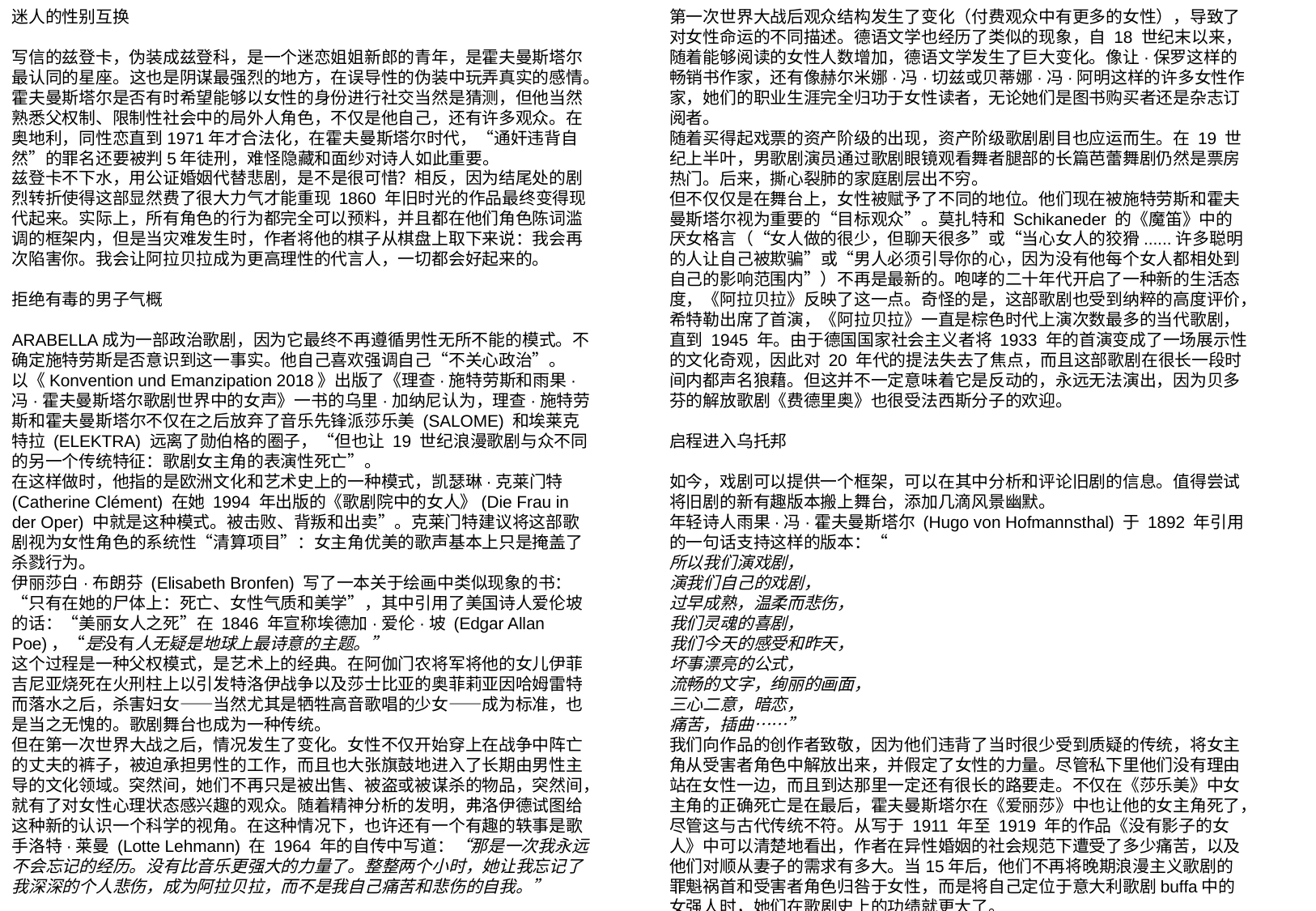

迷人的性别互换

写信的兹登卡，伪装成兹登科，是一个迷恋姐姐新郎的青年，是霍夫曼斯塔尔最认同的星座。这也是阴谋最强烈的地方，在误导性的伪装中玩弄真实的感情。霍夫曼斯塔尔是否有时希望能够以女性的身份进行社交当然是猜测，但他当然熟悉父权制、限制性社会中的局外人角色，不仅是他自己，还有许多观众。在奥地利，同性恋直到1971年才合法化，在霍夫曼斯塔尔时代，“通奸违背自然”的罪名还要被判5年徒刑，难怪隐藏和面纱对诗人如此重要。
兹登卡不下水，用公证婚姻代替悲剧，是不是很可惜？相反，因为结尾处的剧烈转折使得这部显然费了很大力气才能重现 1860 年旧时光的作品最终变得现代起来。实际上，所有角色的行为都完全可以预料，并且都在他们角色陈词滥调的框架内，但是当灾难发生时，作者将他的棋子从棋盘上取下来说：我会再次陷害你。我会让阿拉贝拉成为更高理性的代言人，一切都会好起来的。

拒绝有毒的男子气概

ARABELLA成为一部政治歌剧，因为它最终不再遵循男性无所不能的模式。不确定施特劳斯是否意识到这一事实。他自己喜欢强调自己“不关心政治”。
以《Konvention und Emanzipation 2018》出版了《理查·施特劳斯和雨果·冯·霍夫曼斯塔尔歌剧世界中的女声》一书的乌里·加纳尼认为，理查·施特劳斯和霍夫曼斯塔尔不仅在之后放弃了音乐先锋派莎乐美 (SALOME) 和埃莱克特拉 (ELEKTRA) 远离了勋伯格的圈子，“但也让 19 世纪浪漫歌剧与众不同的另一个传统特征：歌剧女主角的表演性死亡”。
在这样做时，他指的是欧洲文化和艺术史上的一种模式，凯瑟琳·克莱门特 (Catherine Clément) 在她 1994 年出版的《歌剧院中的女人》(Die Frau in der Oper) 中就是这种模式。被击败、背叛和出卖”。克莱门特建议将这部歌剧视为女性角色的系统性“清算项目”：女主角优美的歌声基本上只是掩盖了杀戮行为。
伊丽莎白·布朗芬 (Elisabeth Bronfen) 写了一本关于绘画中类似现象的书：“只有在她的尸体上：死亡、女性气质和美学”，其中引用了美国诗人爱伦坡的话：“美丽女人之死”在 1846 年宣称埃德加·爱伦·坡 (Edgar Allan Poe)，“是没有人无疑是地球上最诗意的主题。”
这个过程是一种父权模式，是艺术上的经典。在阿伽门农将军将他的女儿伊菲吉尼亚烧死在火刑柱上以引发特洛伊战争以及莎士比亚的奥菲莉亚因哈姆雷特而落水之后，杀害妇女——当然尤其是牺牲高音歌唱的少女——成为标准，也是当之无愧的。歌剧舞台也成为一种传统。
但在第一次世界大战之后，情况发生了变化。女性不仅开始穿上在战争中阵亡的丈夫的裤子，被迫承担男性的工作，而且也大张旗鼓地进入了长期由男性主导的文化领域。突然间，她们不再只是被出售、被盗或被谋杀的物品，突然间，就有了对女性心理状态感兴趣的观众。随着精神分析的发明，弗洛伊德试图给这种新的认识一个科学的视角。在这种情况下，也许还有一个有趣的轶事是歌手洛特·莱曼 (Lotte Lehmann) 在 1964 年的自传中写道：“那是一次我永远不会忘记的经历。没有比音乐更强大的力量了。整整两个小时，她让我忘记了我深深的个人悲伤，成为阿拉贝拉，而不是我自己痛苦和悲伤的自我。”
第一次世界大战后观众结构发生了变化（付费观众中有更多的女性），导致了对女性命运的不同描述。德语文学也经历了类似的现象，自 18 世纪末以来，随着能够阅读的女性人数增加，德语文学发生了巨大变化。像让·保罗这样的畅销书作家，还有像赫尔米娜·冯·切兹或贝蒂娜·冯·阿明这样的许多女性作家，她们的职业生涯完全归功于女性读者，无论她们是图书购买者还是杂志订阅者。
随着买得起戏票的资产阶级的出现，资产阶级歌剧剧目也应运而生。在 19 世纪上半叶，男歌剧演员通过歌剧眼镜观看舞者腿部的长篇芭蕾舞剧仍然是票房热门。后来，撕心裂肺的家庭剧层出不穷。 
但不仅仅是在舞台上，女性被赋予了不同的地位。他们现在被施特劳斯和霍夫曼斯塔尔视为重要的“目标观众”。莫扎特和 Schikaneder 的《魔笛》中的厌女格言（“女人做的很少，但聊天很多”或“当心女人的狡猾......许多聪明的人让自己被欺骗”或“男人必须引导你的心，因为没有他每个女人都相处到自己的影响范围内”）不再是最新的。咆哮的二十年代开启了一种新的生活态度，《阿拉贝拉》反映了这一点。奇怪的是，这部歌剧也受到纳粹的高度评价，希特勒出席了首演，《阿拉贝拉》一直是棕色时代上演次数最多的当代歌剧，直到 1945 年。由于德国国家社会主义者将 1933 年的首演变成了一场展示性的文化奇观，因此对 20 年代的提法失去了焦点，而且这部歌剧在很长一段时间内都声名狼藉。但这并不一定意味着它是反动的，永远无法演出，因为贝多芬的解放歌剧《费德里奥》也很受法西斯分子的欢迎。

启程进入乌托邦

如今，戏剧可以提供一个框架，可以在其中分析和评论旧剧的信息。值得尝试将旧剧的新有趣版本搬上舞台，添加几滴风景幽默。
年轻诗人雨果·冯·霍夫曼斯塔尔 (Hugo von Hofmannsthal) 于 1892 年引用的一句话支持这样的版本：“
所以我们演戏剧，
演我们自己的戏剧，
过早成熟，温柔而悲伤，
我们灵魂的喜剧，
我们今天的感受和昨天，
坏事漂亮的公式，
流畅的文字，绚丽的画面，
三心二意，暗恋，
痛苦，插曲……”
我们向作品的创作者致敬，因为他们违背了当时很少受到质疑的传统，将女主角从受害者角色中解放出来，并假定了女性的力量。尽管私下里他们没有理由站在女性一边，而且到达那里一定还有很长的路要走。不仅在《莎乐美》中女主角的正确死亡是在最后，霍夫曼斯塔尔在《爱丽莎》中也让他的女主角死了，尽管这与古代传统不符。从写于 1911 年至 1919 年的作品《没有影子的女人》中可以清楚地看出，作者在异性婚姻的社会规范下遭受了多少痛苦，以及他们对顺从妻子的需求有多大。当15年后，他们不再将晚期浪漫主义歌剧的罪魁祸首和受害者角色归咎于女性，而是将自己定位于意大利歌剧buffa中的女强人时，她们在歌剧史上的功绩就更大了。